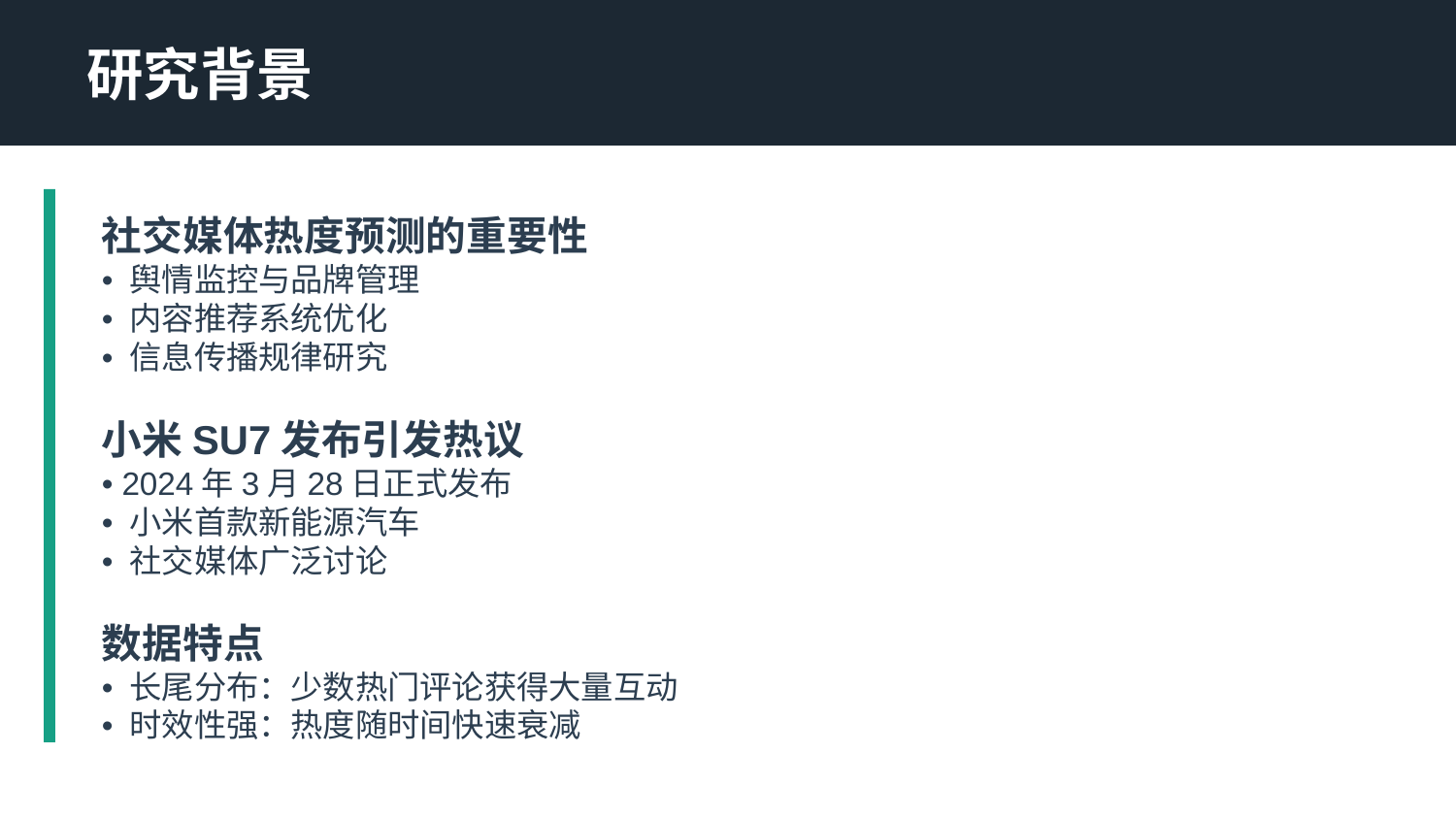

研究背景

社交媒体热度预测的重要性
• 舆情监控与品牌管理
• 内容推荐系统优化
• 信息传播规律研究

小米SU7发布引发热议
• 2024年3月28日正式发布
• 小米首款新能源汽车
• 社交媒体广泛讨论

数据特点
• 长尾分布：少数热门评论获得大量互动
• 时效性强：热度随时间快速衰减